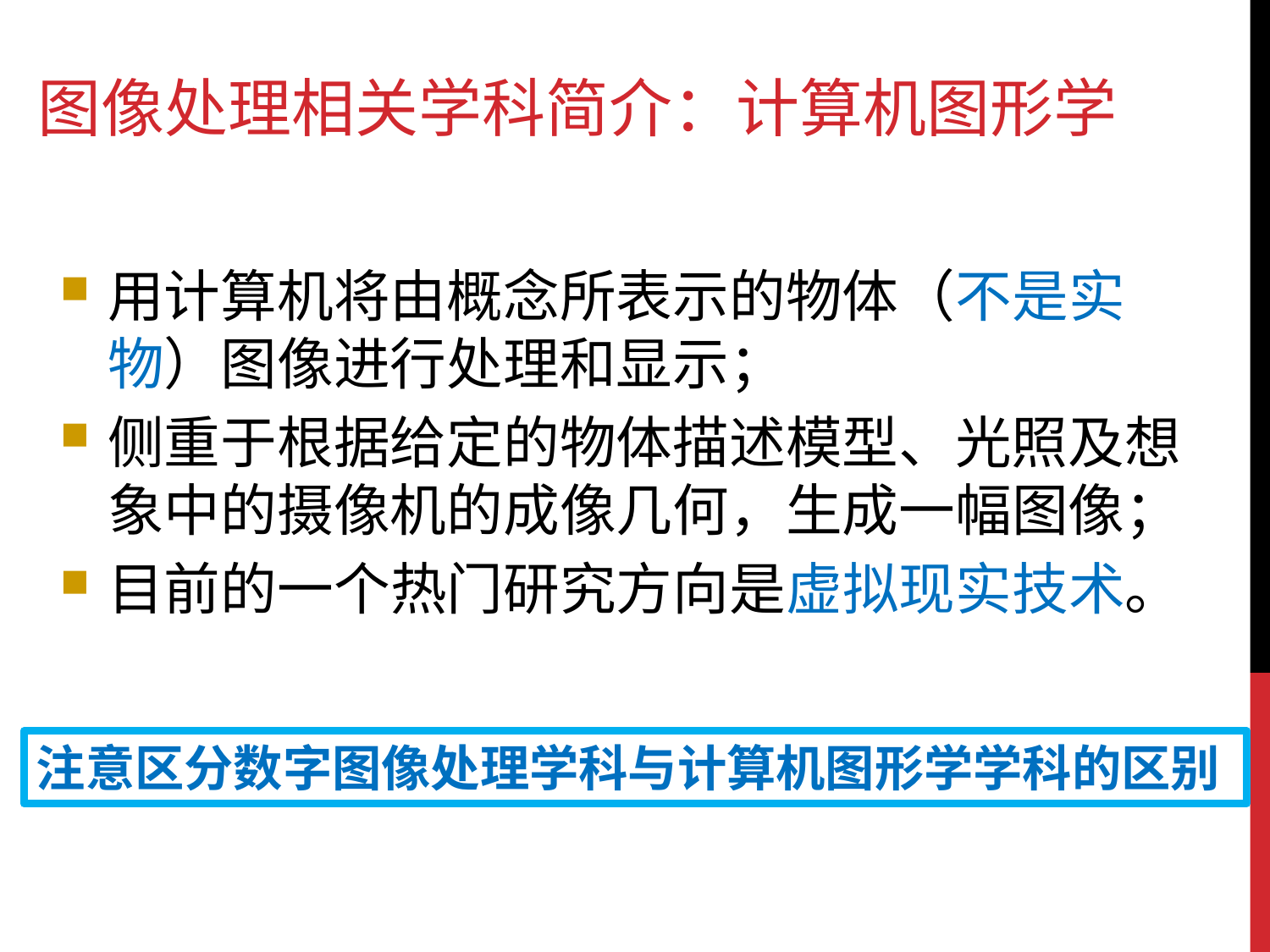

图像处理相关学科简介：计算机图形学

用计算机将由概念所表示的物体（不是实物）图像进行处理和显示；
侧重于根据给定的物体描述模型、光照及想象中的摄像机的成像几何，生成一幅图像；
目前的一个热门研究方向是虚拟现实技术。

注意区分数字图像处理学科与计算机图形学学科的区别